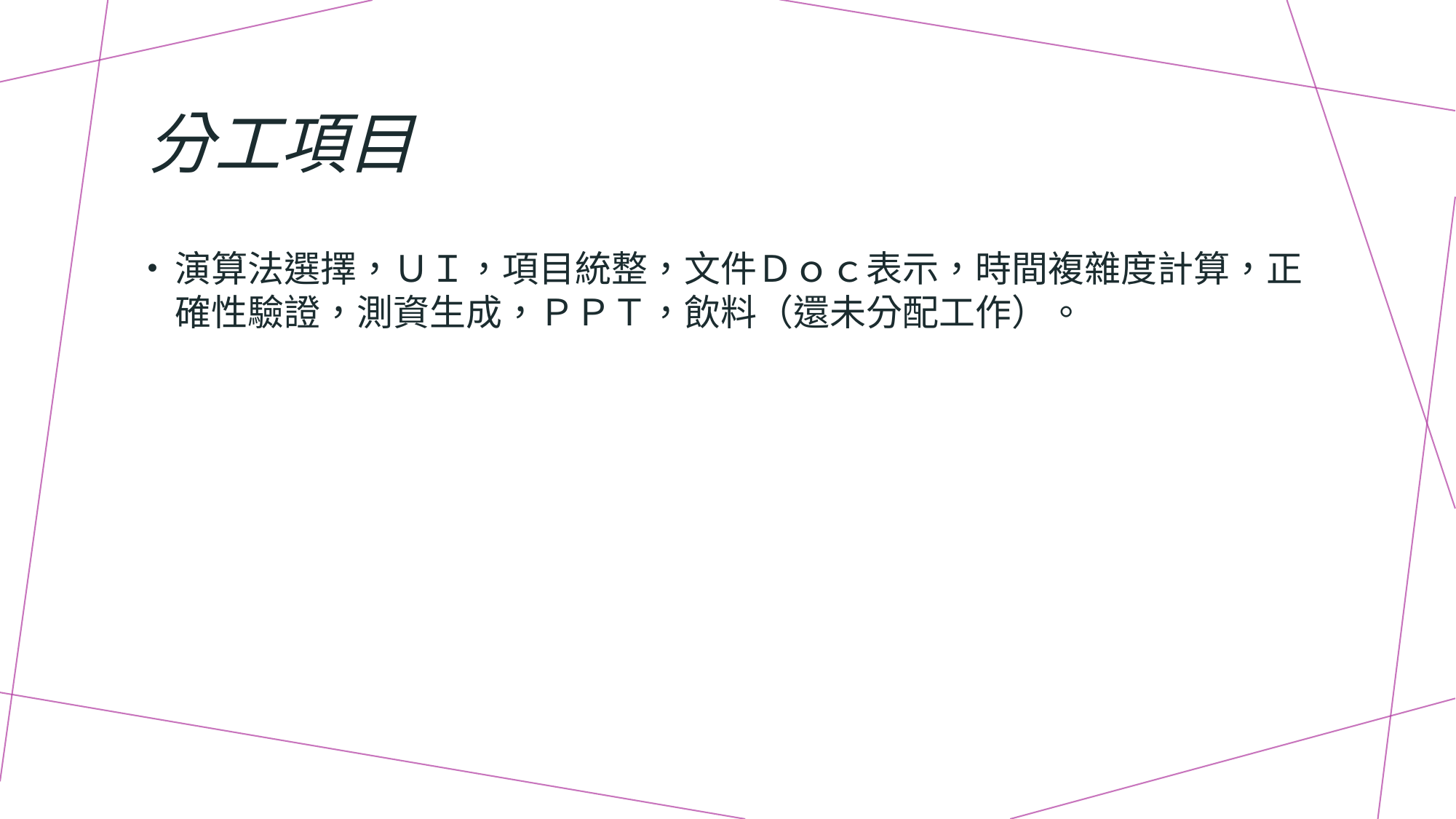

# 分工項目
演算法選擇，ＵＩ，項目統整，文件Ｄｏｃ表示，時間複雜度計算，正確性驗證，測資生成，ＰＰＴ，飲料（還未分配工作）。